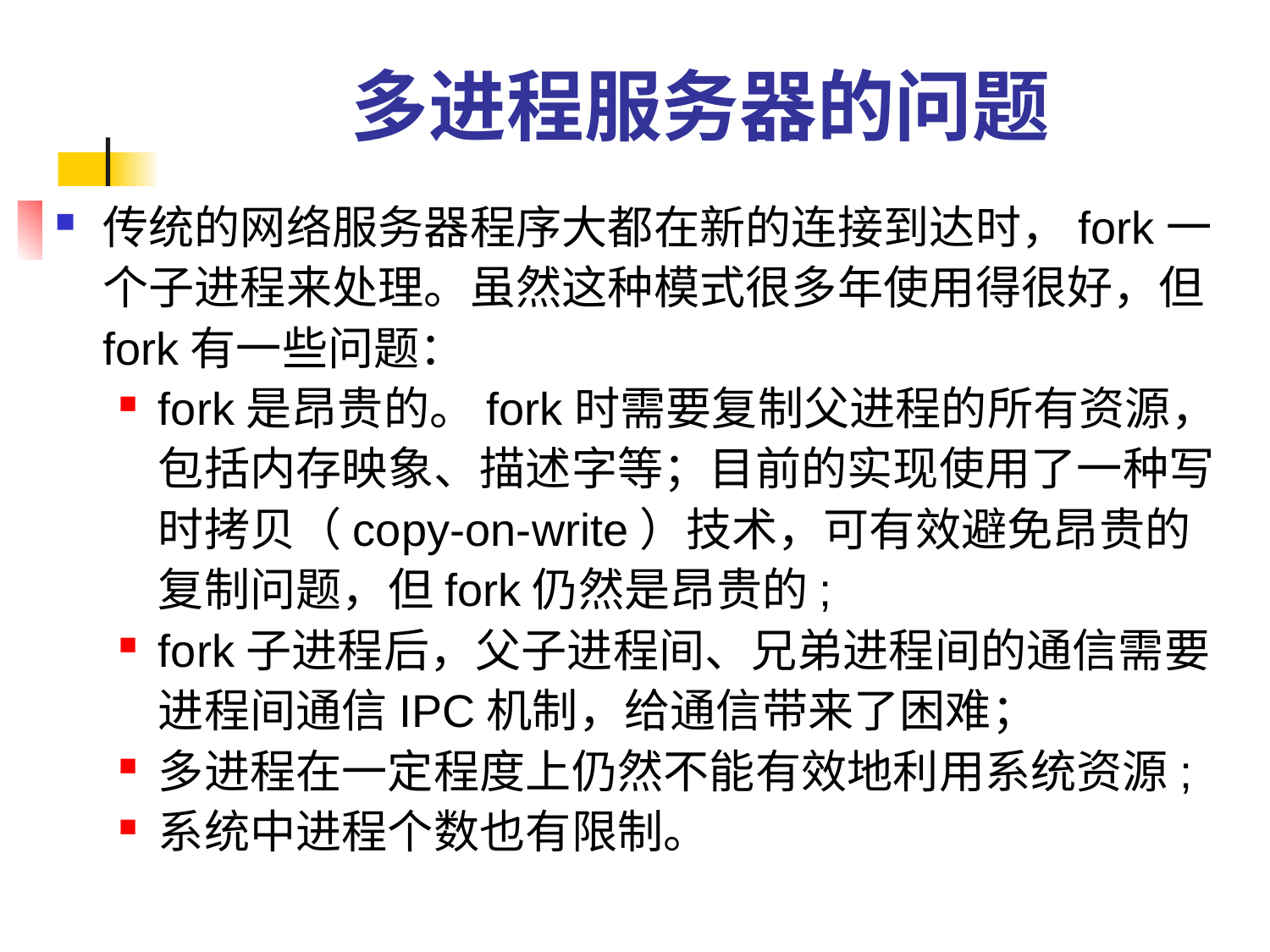

# 多进程服务器的问题
传统的网络服务器程序大都在新的连接到达时，fork一个子进程来处理。虽然这种模式很多年使用得很好，但fork有一些问题：
fork是昂贵的。fork时需要复制父进程的所有资源，包括内存映象、描述字等；目前的实现使用了一种写时拷贝（copy-on-write）技术，可有效避免昂贵的复制问题，但fork仍然是昂贵的;
fork子进程后，父子进程间、兄弟进程间的通信需要进程间通信IPC机制，给通信带来了困难；
多进程在一定程度上仍然不能有效地利用系统资源;
系统中进程个数也有限制。